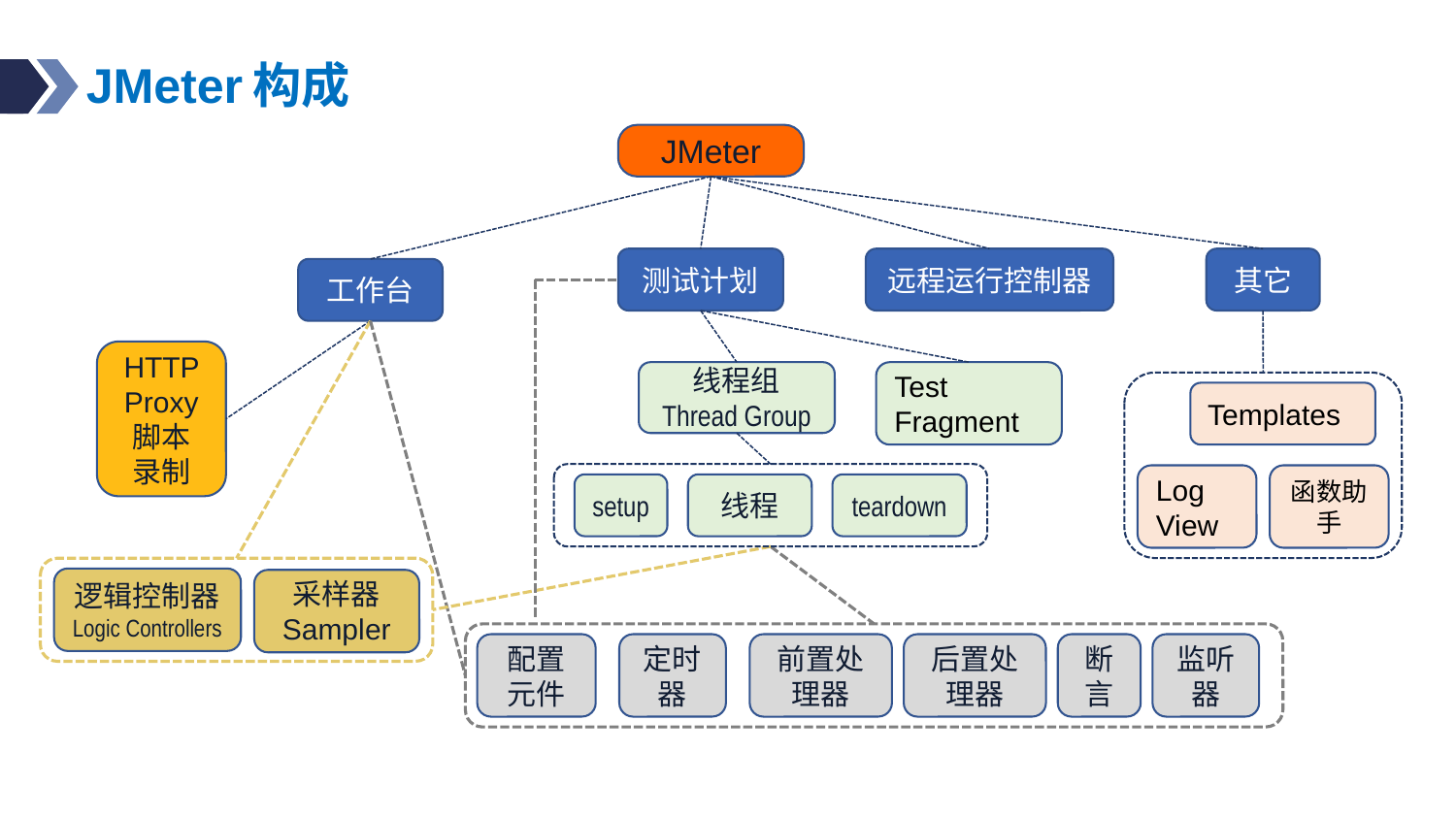

# JMeter构成
JMeter
测试计划
远程运行控制器
其它
工作台
HTTP Proxy
脚本
录制
线程组
Thread Group
Test Fragment

Templates
Log View
函数助手

setup
线程
teardown

逻辑控制器
Logic Controllers
采样器
Sampler

配置元件
定时器
前置处理器
后置处理器
断言
监听器